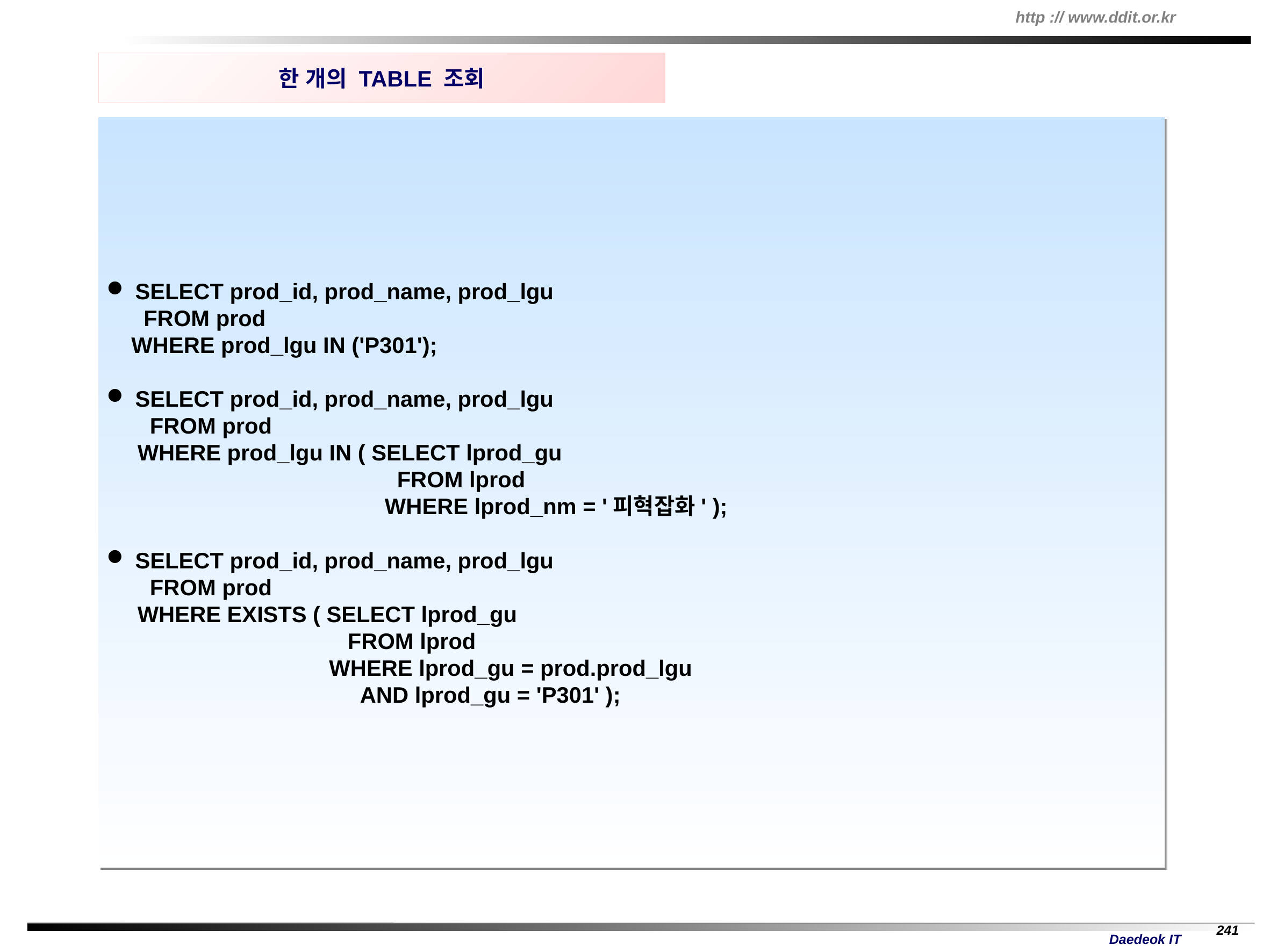

한 개의 TABLE 조회
 SELECT prod_id, prod_name, prod_lgu
      FROM prod
    WHERE prod_lgu IN ('P301');

 SELECT prod_id, prod_name, prod_lgu
       FROM prod
     WHERE prod_lgu IN ( SELECT lprod_gu
                                               FROM lprod
                                             WHERE lprod_nm = '피혁잡화' );

 SELECT prod_id, prod_name, prod_lgu
       FROM prod
     WHERE EXISTS ( SELECT lprod_gu
                                       FROM lprod
                                    WHERE lprod_gu = prod.prod_lgu
                                         AND lprod_gu = 'P301' );